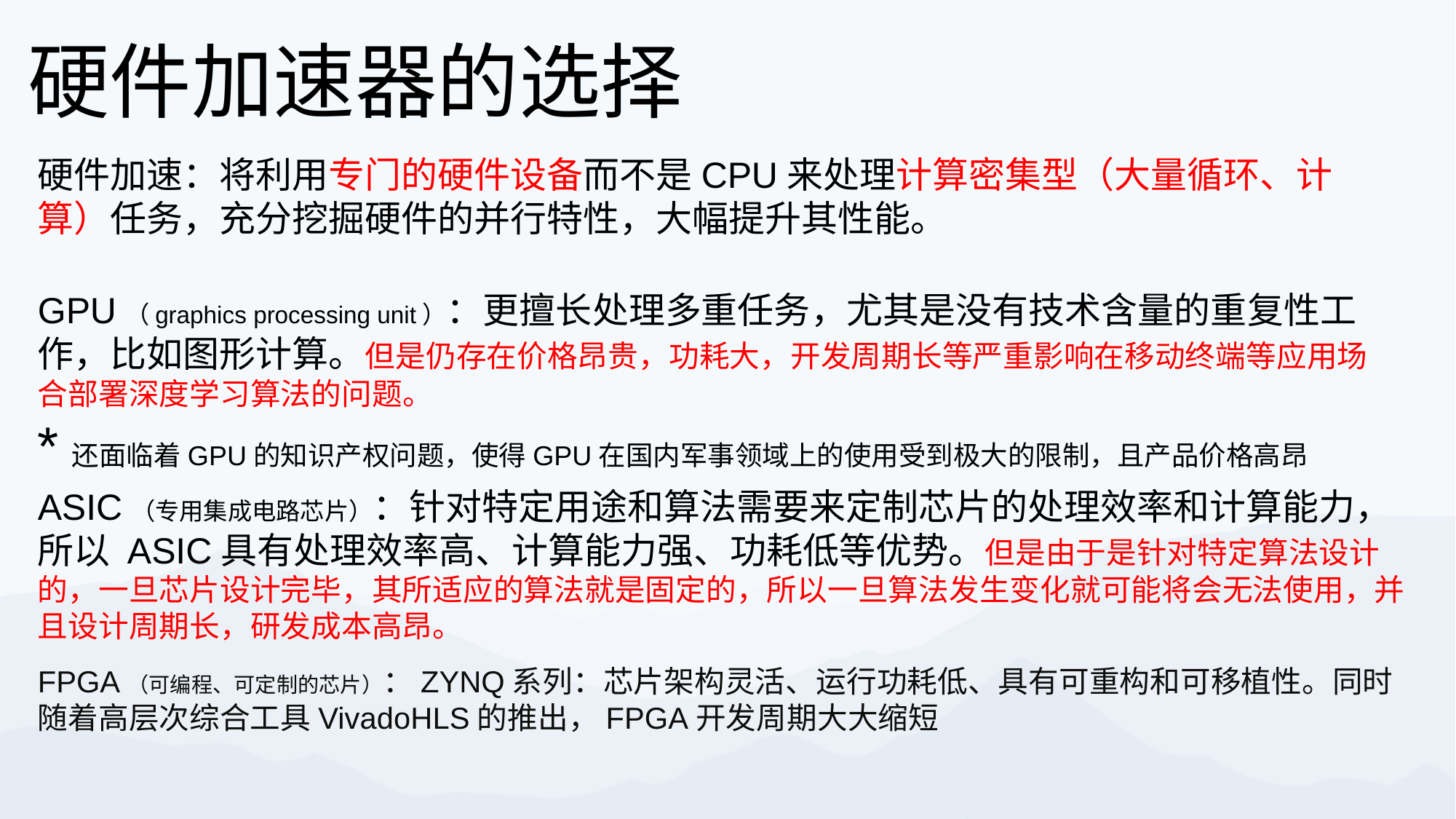

硬件加速器的选择
硬件加速：将利用专门的硬件设备而不是CPU来处理计算密集型（大量循环、计算）任务，充分挖掘硬件的并行特性，大幅提升其性能。
GPU（graphics processing unit）：更擅长处理多重任务，尤其是没有技术含量的重复性工作，比如图形计算。但是仍存在价格昂贵，功耗大，开发周期长等严重影响在移动终端等应用场合部署深度学习算法的问题。
*还面临着GPU的知识产权问题，使得GPU在国内军事领域上的使用受到极大的限制，且产品价格高昂
ASIC（专用集成电路芯片）：针对特定用途和算法需要来定制芯片的处理效率和计算能力，所以 ASIC具有处理效率高、计算能力强、功耗低等优势。但是由于是针对特定算法设计的，一旦芯片设计完毕，其所适应的算法就是固定的，所以一旦算法发生变化就可能将会无法使用，并且设计周期长，研发成本高昂。
FPGA（可编程、可定制的芯片）：ZYNQ系列：芯片架构灵活、运行功耗低、具有可重构和可移植性。同时随着高层次综合工具VivadoHLS的推出，FPGA开发周期大大缩短